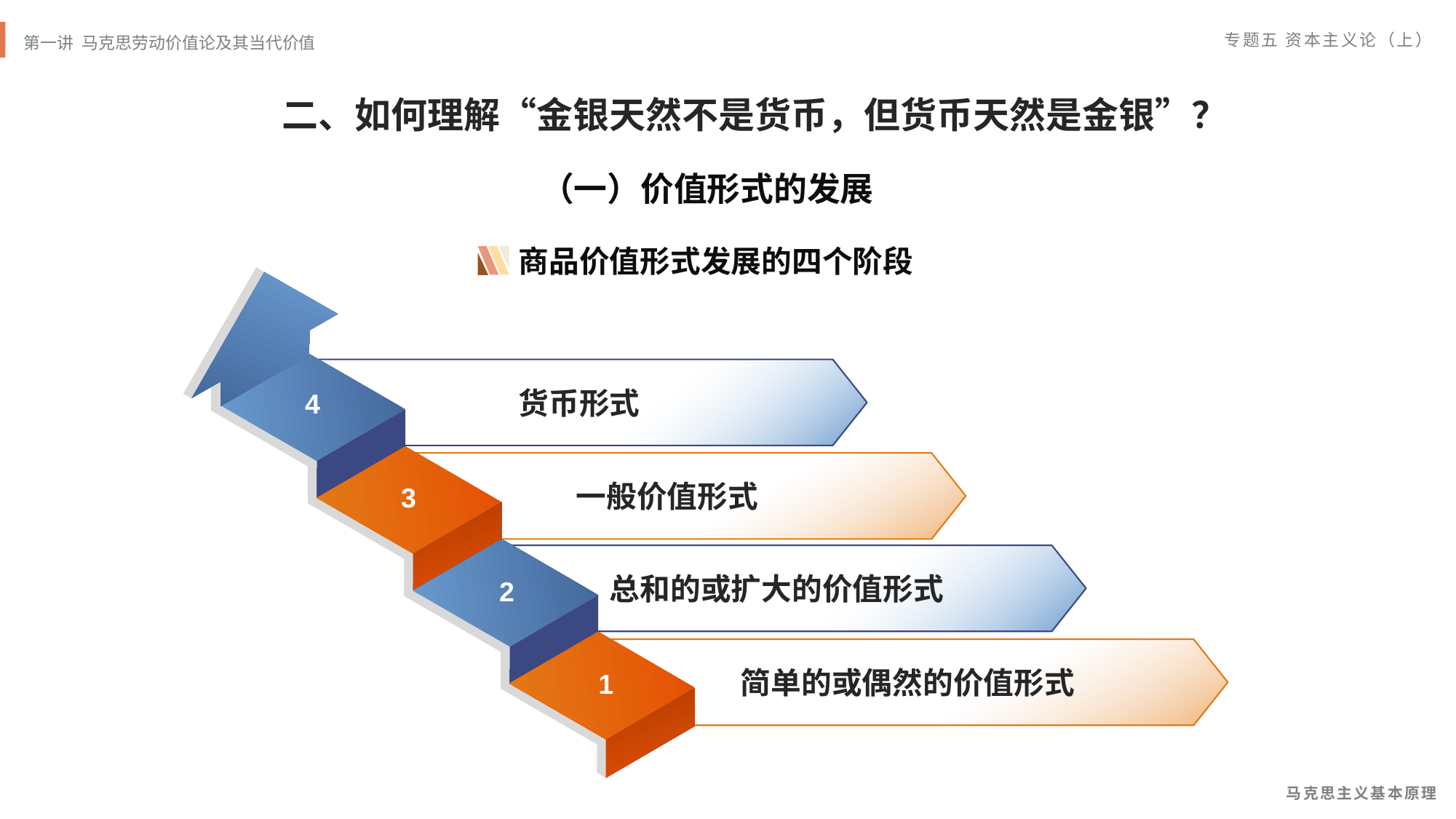

二、如何理解“金银天然不是货币，但货币天然是金银”？
（一）价值形式的发展
商品价值形式发展的四个阶段

货币形式
4
一般价值形式
3
总和的或扩大的价值形式
2
简单的或偶然的价值形式
1